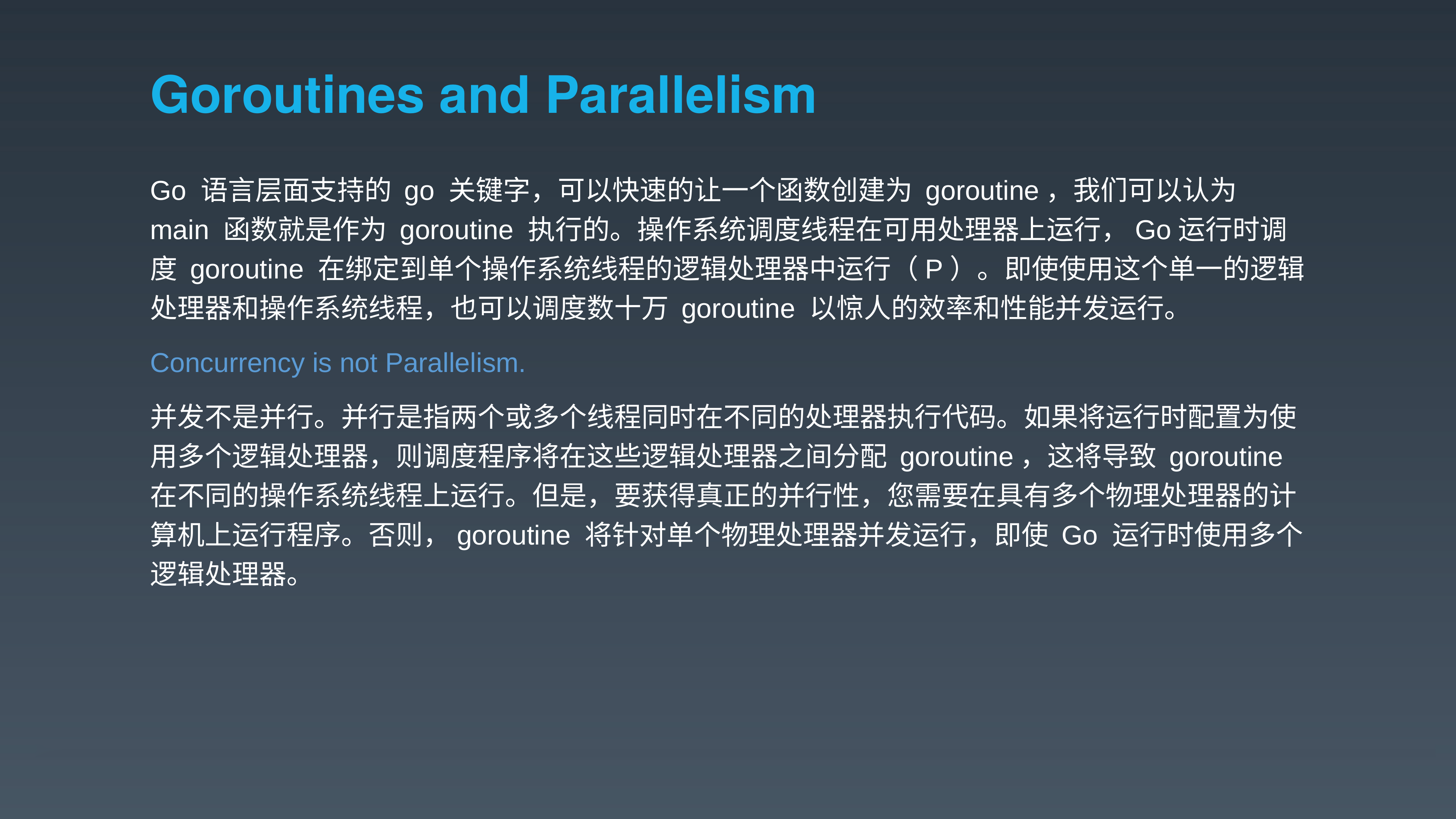

# Goroutines and Parallelism
Go 语言层面支持的 go 关键字，可以快速的让一个函数创建为 goroutine，我们可以认为 main 函数就是作为 goroutine 执行的。操作系统调度线程在可用处理器上运行，Go运行时调度 goroutine 在绑定到单个操作系统线程的逻辑处理器中运行（P）。即使使用这个单一的逻辑处理器和操作系统线程，也可以调度数十万 goroutine 以惊人的效率和性能并发运行。
Concurrency is not Parallelism.
并发不是并行。并行是指两个或多个线程同时在不同的处理器执行代码。如果将运行时配置为使用多个逻辑处理器，则调度程序将在这些逻辑处理器之间分配 goroutine，这将导致 goroutine 在不同的操作系统线程上运行。但是，要获得真正的并行性，您需要在具有多个物理处理器的计算机上运行程序。否则，goroutine 将针对单个物理处理器并发运行，即使 Go 运行时使用多个逻辑处理器。